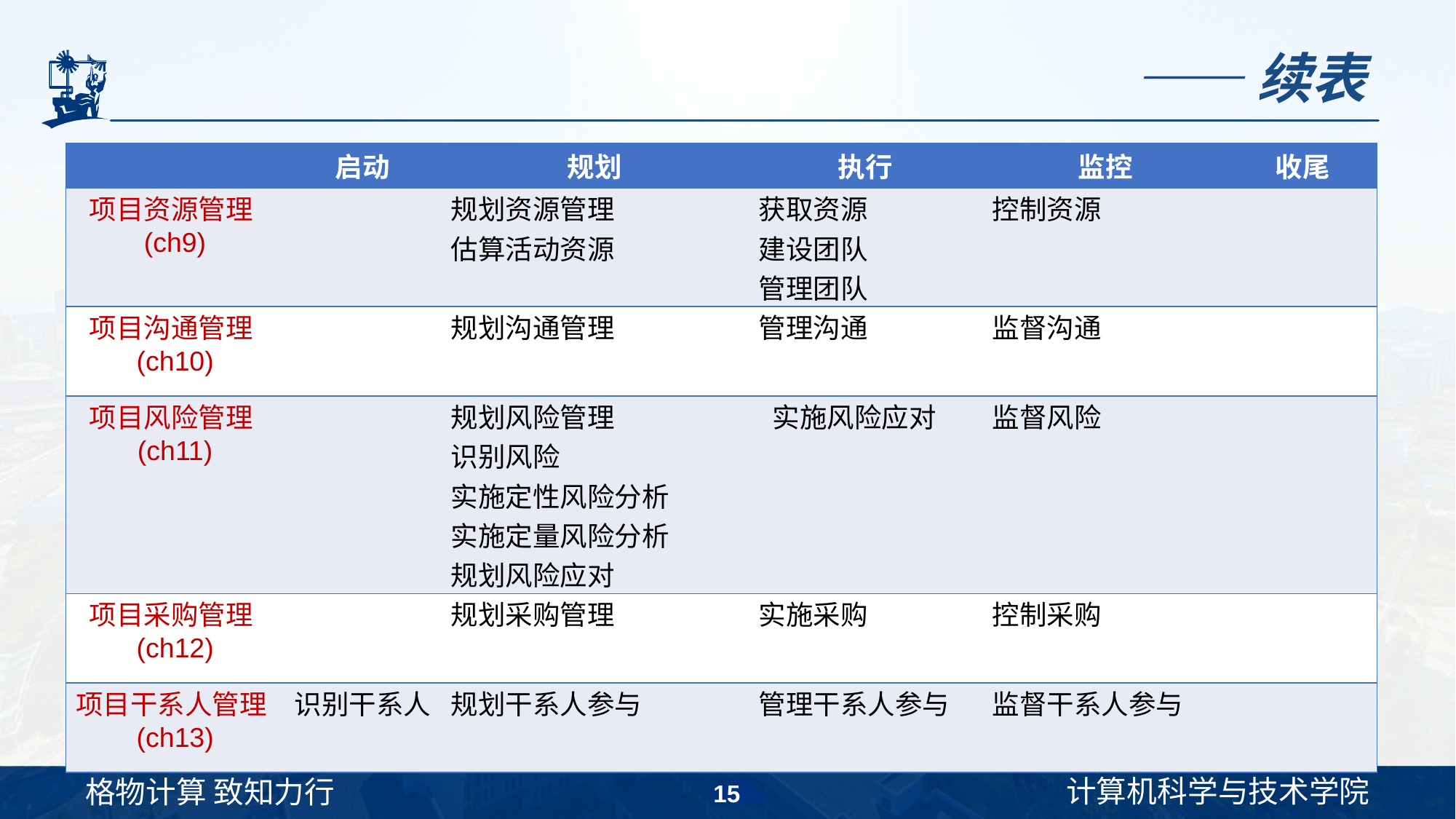

# ——续表
|  | 启动 | 规划 | 执行 | 监控 | 收尾 |
| --- | --- | --- | --- | --- | --- |
| 项目资源管理(ch9) |  | 规划资源管理 估算活动资源 | 获取资源 建设团队 管理团队 | 控制资源 |  |
| 项目沟通管理(ch10) |  | 规划沟通管理 | 管理沟通 | 监督沟通 |  |
| 项目风险管理(ch11) |  | 规划风险管理 识别风险 实施定性风险分析 实施定量风险分析 规划风险应对 | 实施风险应对 | 监督风险 |  |
| 项目采购管理(ch12) |  | 规划采购管理 | 实施采购 | 控制采购 |  |
| 项目干系人管理(ch13) | 识别干系人 | 规划干系人参与 | 管理干系人参与 | 监督干系人参与 |  |
15